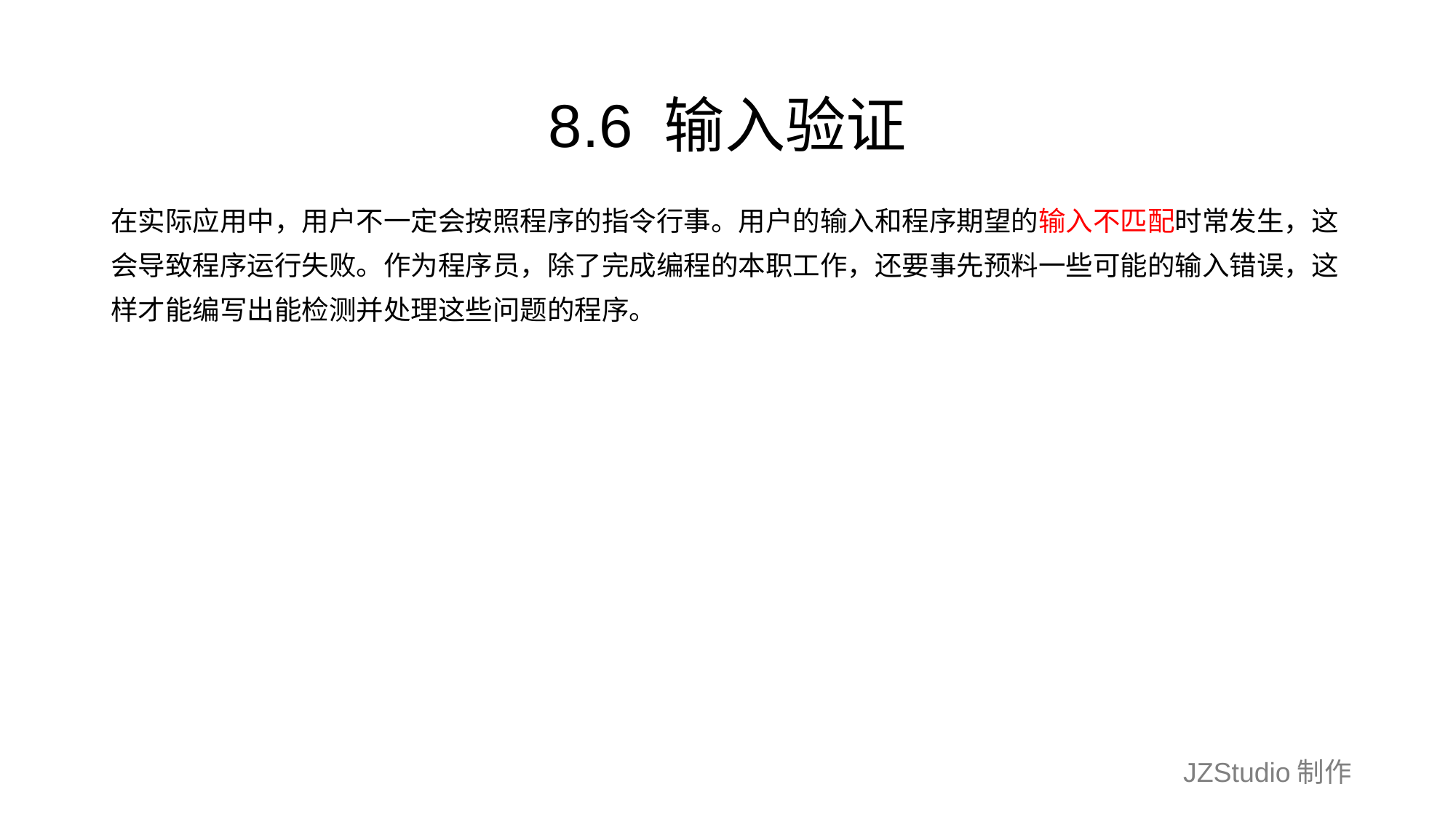

# 8.6 输入验证
在实际应用中，用户不一定会按照程序的指令行事。用户的输入和程序期望的输入不匹配时常发生，这
会导致程序运行失败。作为程序员，除了完成编程的本职工作，还要事先预料一些可能的输入错误，这
样才能编写出能检测并处理这些问题的程序。